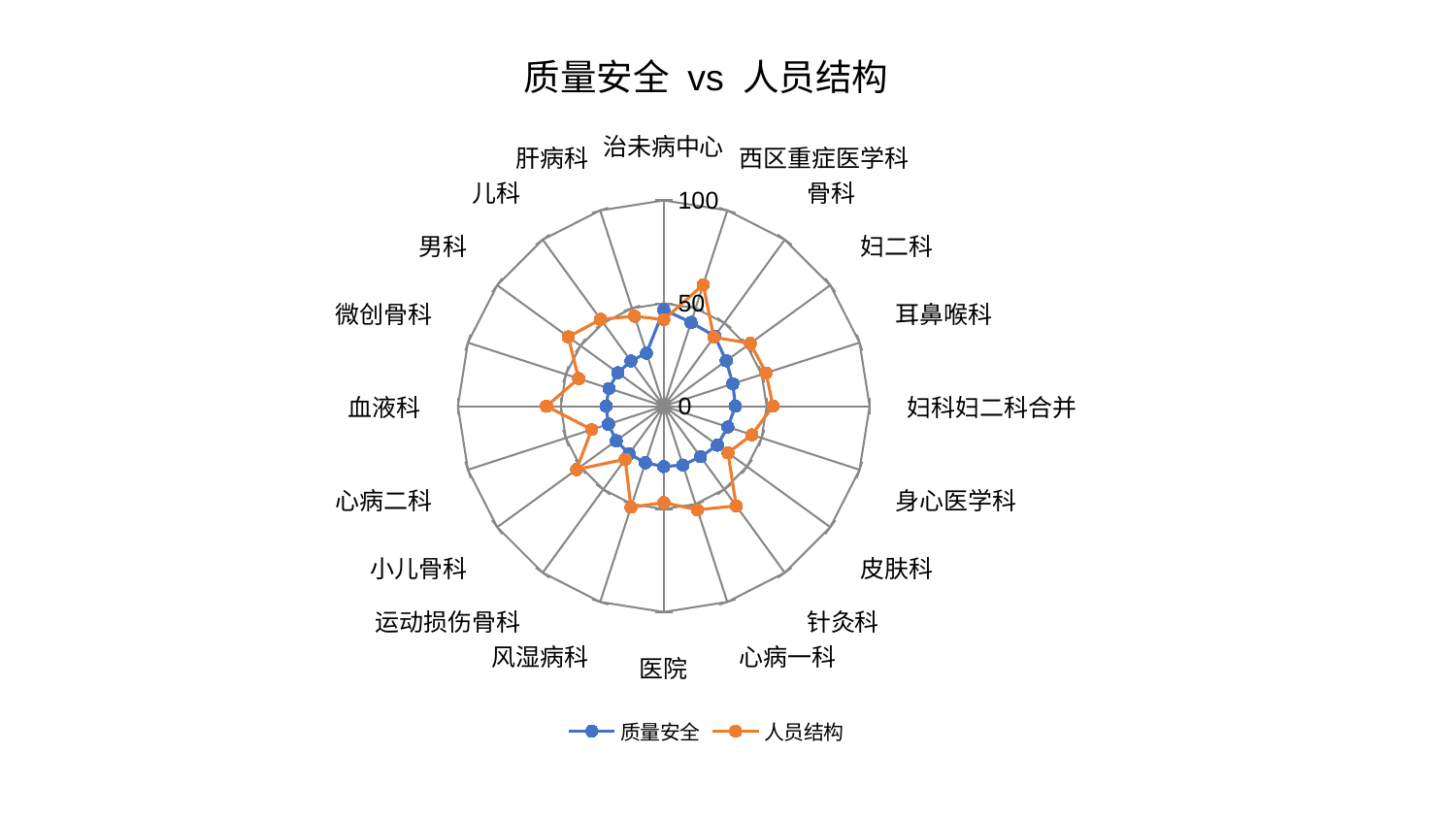

### Chart: 质量安全 vs 人员结构

| Category | 质量安全 | 人员结构 |
|---|---|---|
| 治未病中心 | 46.899537053593775 | 42.04462458840331 |
| 西区重症医学科 | 42.80024960057899 | 62.05271685492941 |
| 骨科 | 42.10950984060317 | 41.403742501824325 |
| 妇二科 | 37.531722536605706 | 51.96418424008792 |
| 耳鼻喉科 | 35.28143955553917 | 52.26374842666584 |
| 妇科妇二科合并 | 34.813688671598655 | 53.088611978092516 |
| 身心医学科 | 32.73598697858917 | 45.034205569097765 |
| 皮肤科 | 32.23063679701193 | 38.60043706867126 |
| 针灸科 | 30.388383248553605 | 59.87580342904919 |
| 心病一科 | 30.08519148227399 | 52.96158474078732 |
| 医院 | 29.358792742282596 | 46.84285883090256 |
| 风湿病科 | 28.894512315128388 | 51.60881035392464 |
| 运动损伤骨科 | 28.56826061537448 | 31.88362329702085 |
| 小儿骨科 | 28.56049562426144 | 52.40879106028837 |
| 心病二科 | 28.24858382206984 | 36.812473596302354 |
| 血液科 | 28.035710529434887 | 56.95563730883416 |
| 微创骨科 | 27.956826360570687 | 43.449430352841865 |
| 男科 | 27.610990587843638 | 57.34042177581078 |
| 儿科 | 27.175731953318056 | 52.16012849338687 |
| 肝病科 | 27.129640884623022 | 45.99116742787635 |
5